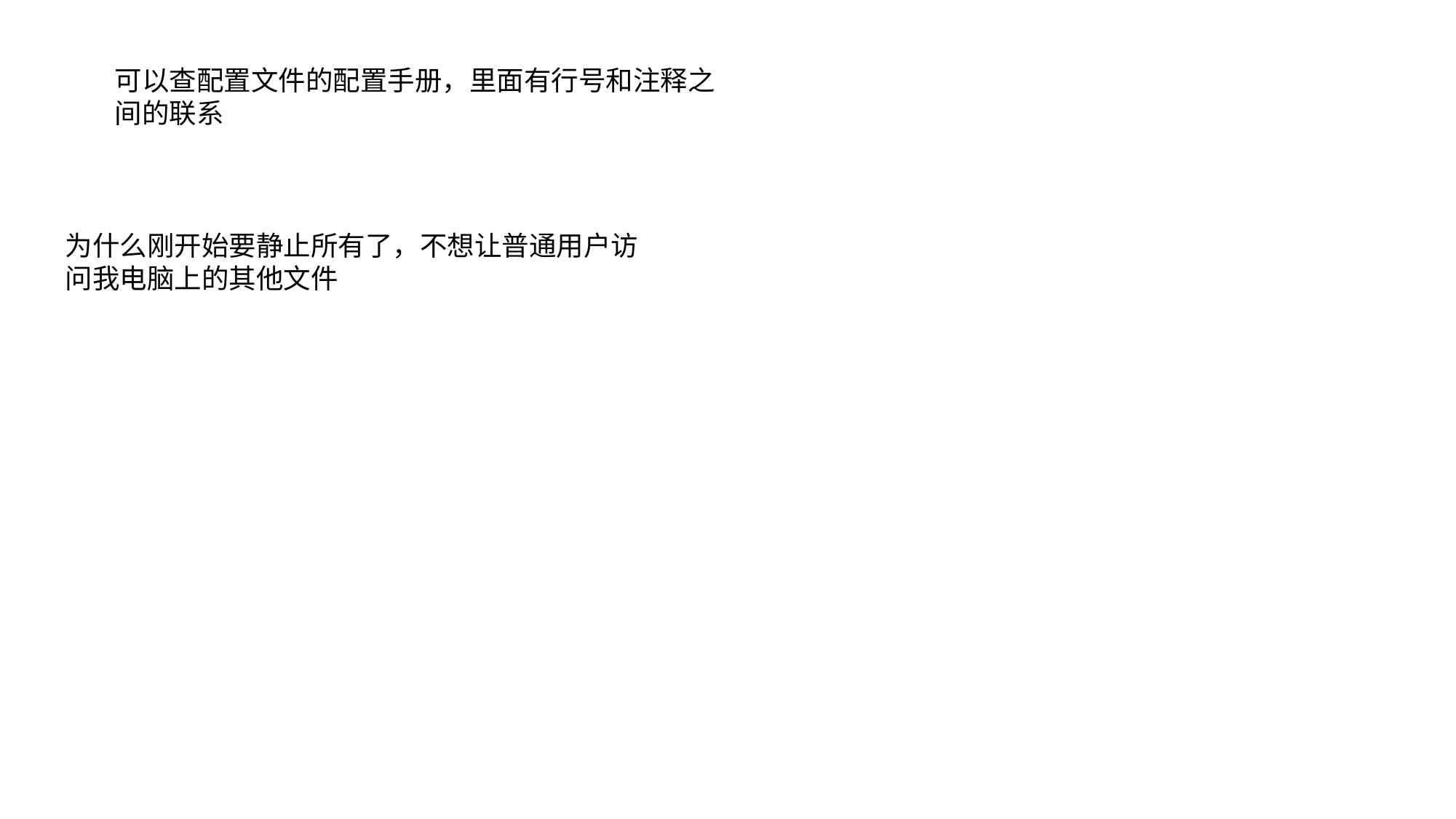

可以查配置文件的配置手册，里面有行号和注释之间的联系
为什么刚开始要静止所有了，不想让普通用户访问我电脑上的其他文件